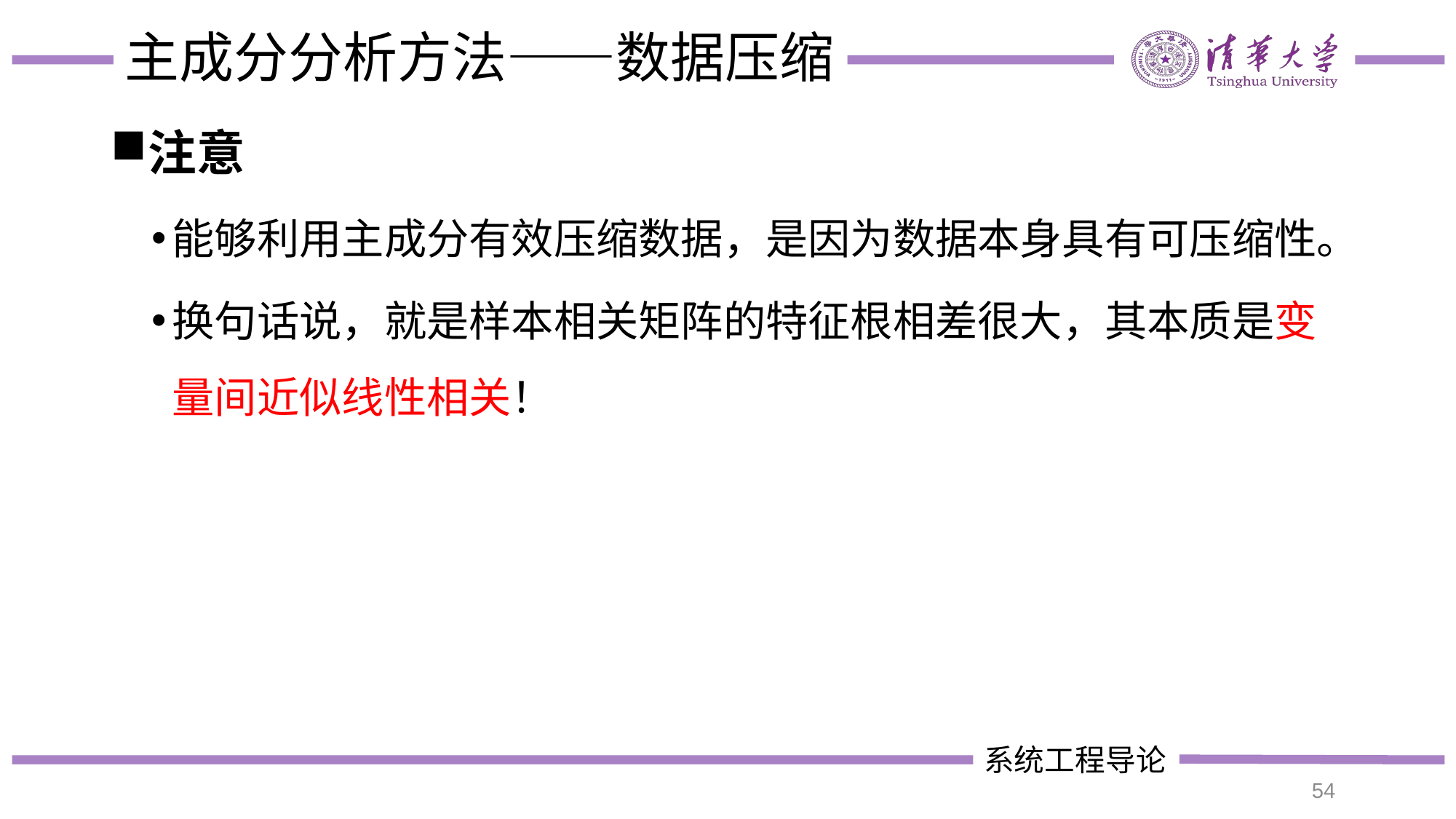

# 主成分分析方法——数据压缩
注意
能够利用主成分有效压缩数据，是因为数据本身具有可压缩性。
换句话说，就是样本相关矩阵的特征根相差很大，其本质是变量间近似线性相关！

54